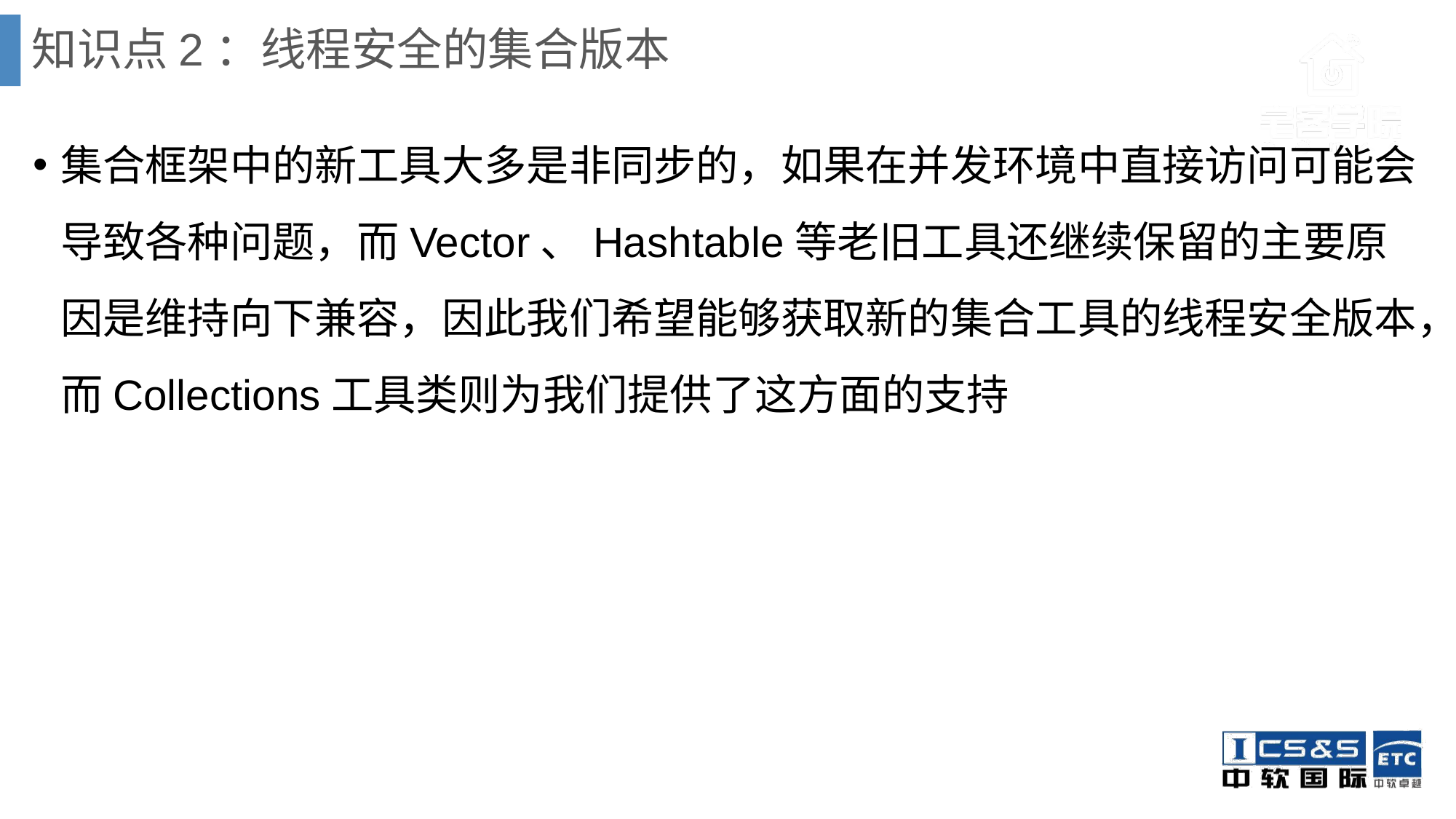

# 知识点2：线程安全的集合版本
集合框架中的新工具大多是非同步的，如果在并发环境中直接访问可能会导致各种问题，而Vector、Hashtable等老旧工具还继续保留的主要原因是维持向下兼容，因此我们希望能够获取新的集合工具的线程安全版本，而Collections工具类则为我们提供了这方面的支持